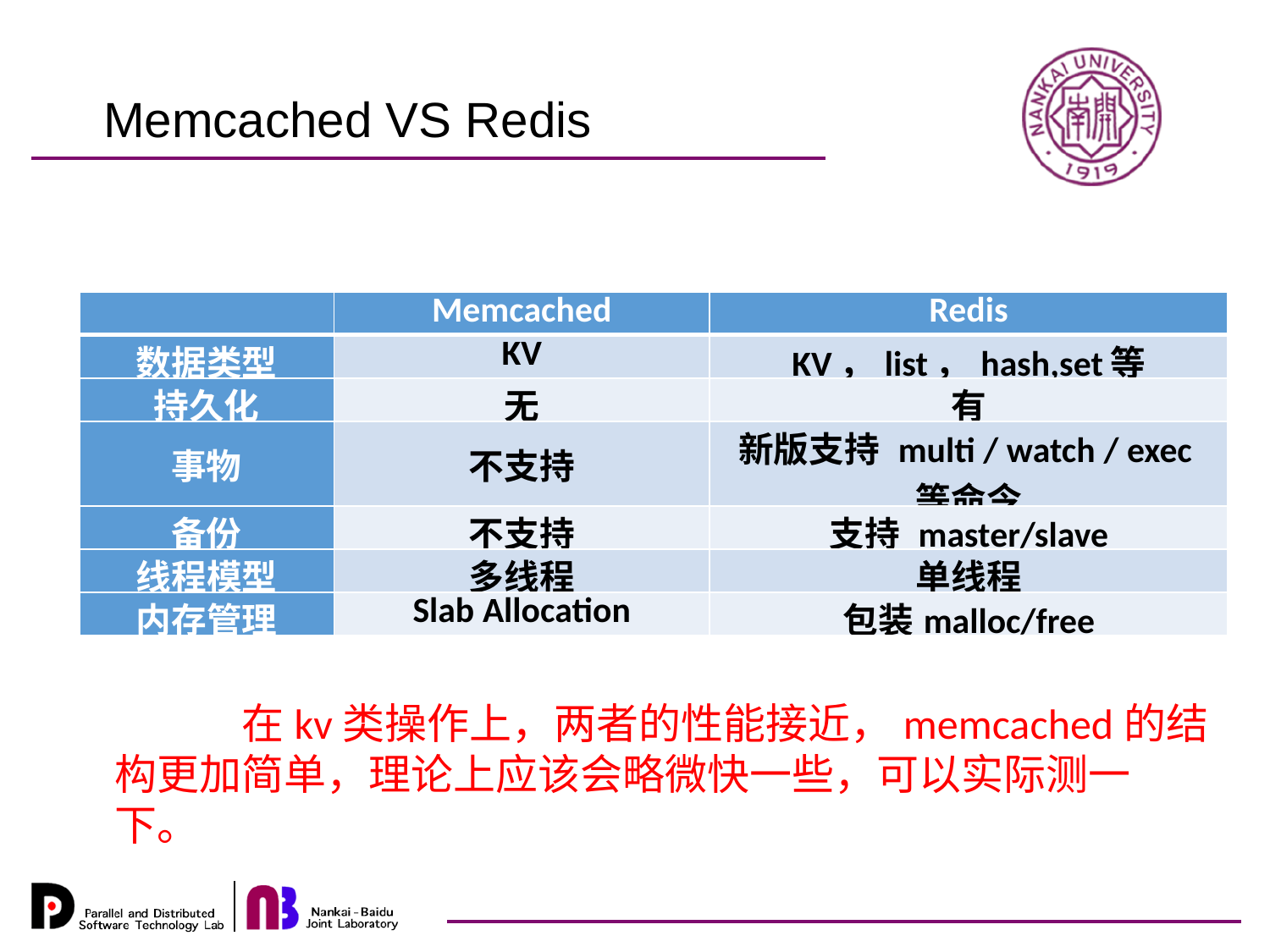

Memcached VS Redis
|  | Memcached | Redis |
| --- | --- | --- |
| 数据类型 | KV | KV，list，hash,set等 |
| 持久化 | 无 | 有 |
| 事物 | 不支持 | 新版支持 multi / watch / exec等命令 |
| 备份 | 不支持 | 支持 master/slave |
| 线程模型 | 多线程 | 单线程 |
| 内存管理 | Slab Allocation | 包装malloc/free |

	在kv类操作上，两者的性能接近，memcached的结构更加简单，理论上应该会略微快一些，可以实际测一下。